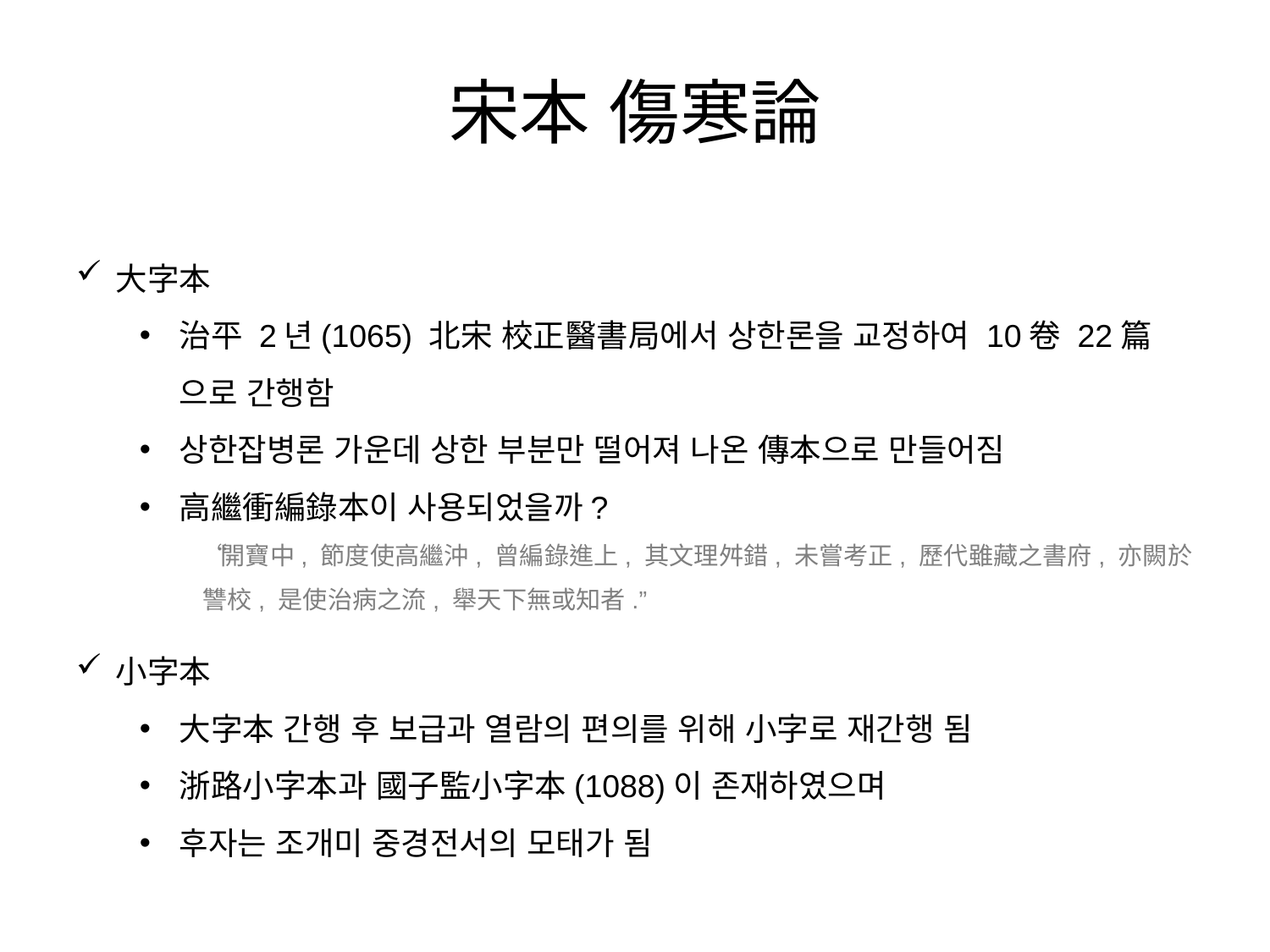

宋本 傷寒論
大字本
治平 2년(1065) 北宋 校正醫書局에서 상한론을 교정하여 10卷 22篇으로 간행함
상한잡병론 가운데 상한 부분만 떨어져 나온 傳本으로 만들어짐
高繼衝編錄本이 사용되었을까?
“開寶中, 節度使高繼沖, 曾編錄進上, 其文理舛錯, 未嘗考正, 歷代雖藏之書府, 亦闕於讐校, 是使治病之流, 舉天下無或知者.”

小字本
大字本 간행 후 보급과 열람의 편의를 위해 小字로 재간행 됨
浙路小字本과 國子監小字本(1088)이 존재하였으며
후자는 조개미 중경전서의 모태가 됨